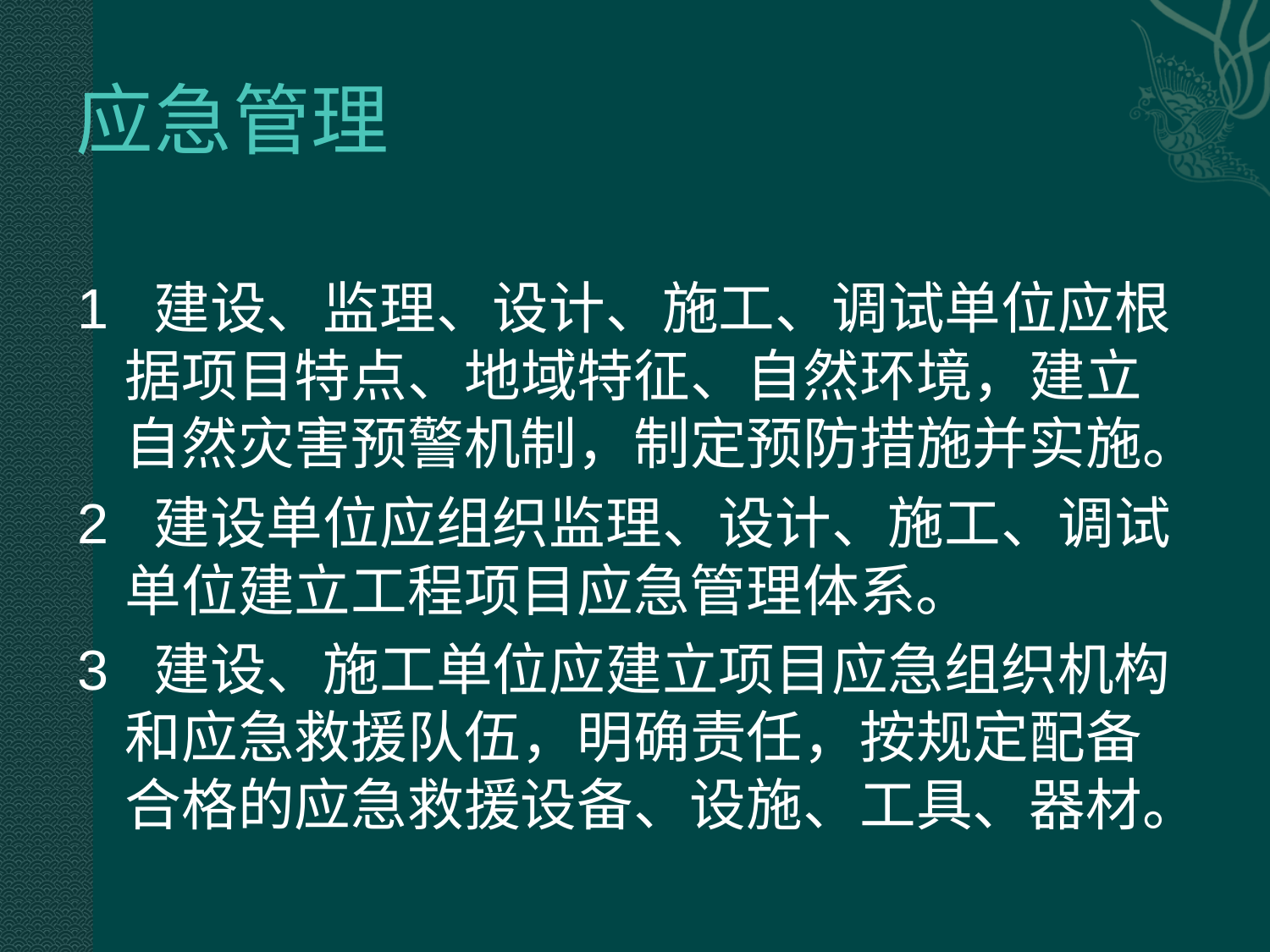

# 应急管理
1  建设、监理、设计、施工、调试单位应根据项目特点、地域特征、自然环境，建立自然灾害预警机制，制定预防措施并实施。
2  建设单位应组织监理、设计、施工、调试单位建立工程项目应急管理体系。
3  建设、施工单位应建立项目应急组织机构和应急救援队伍，明确责任，按规定配备合格的应急救援设备、设施、工具、器材。